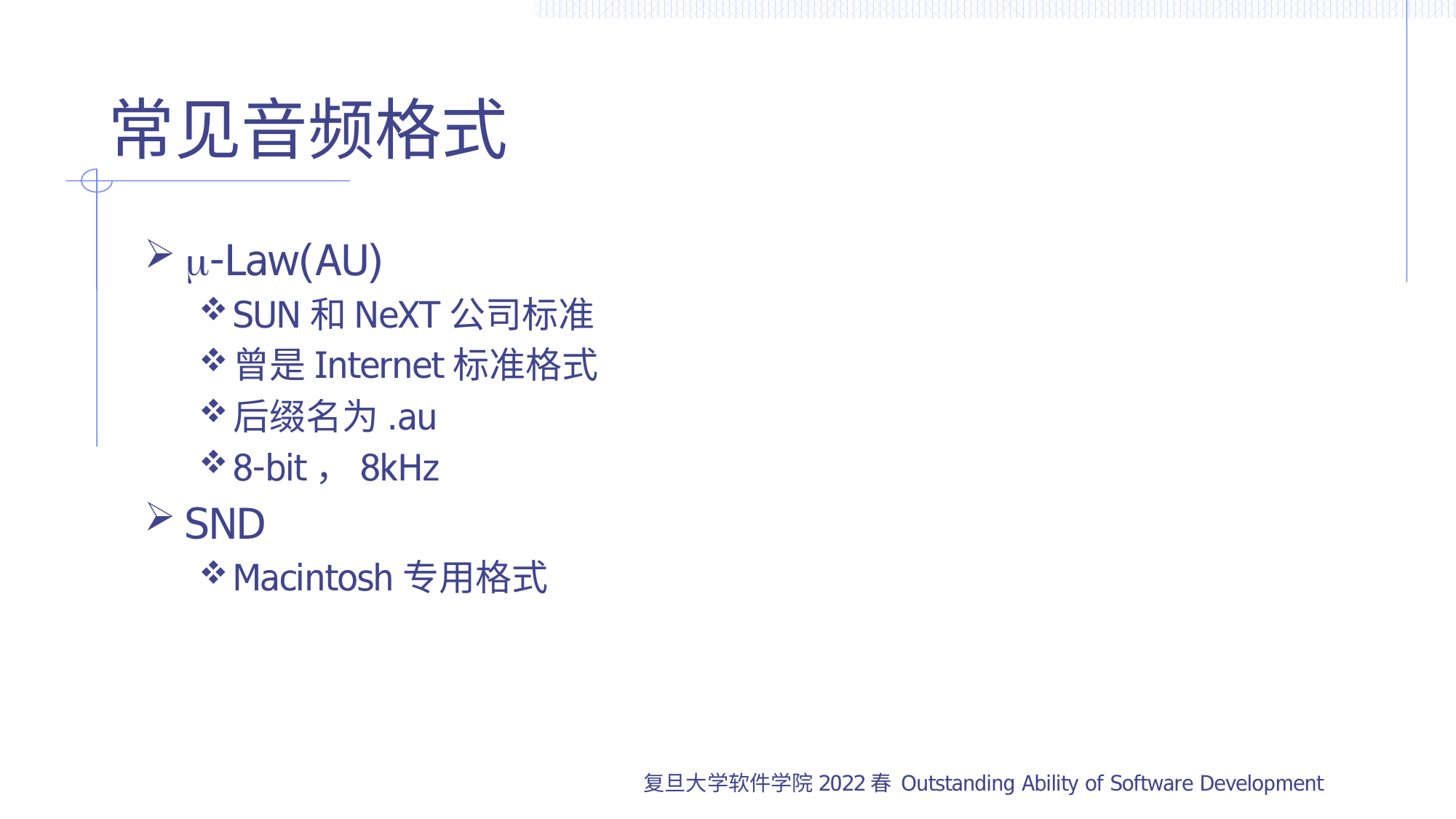

# 常见音频格式
μ-Law(AU)
SUN和NeXT公司标准
曾是Internet标准格式
后缀名为.au
8-bit，8kHz
SND
Macintosh专用格式